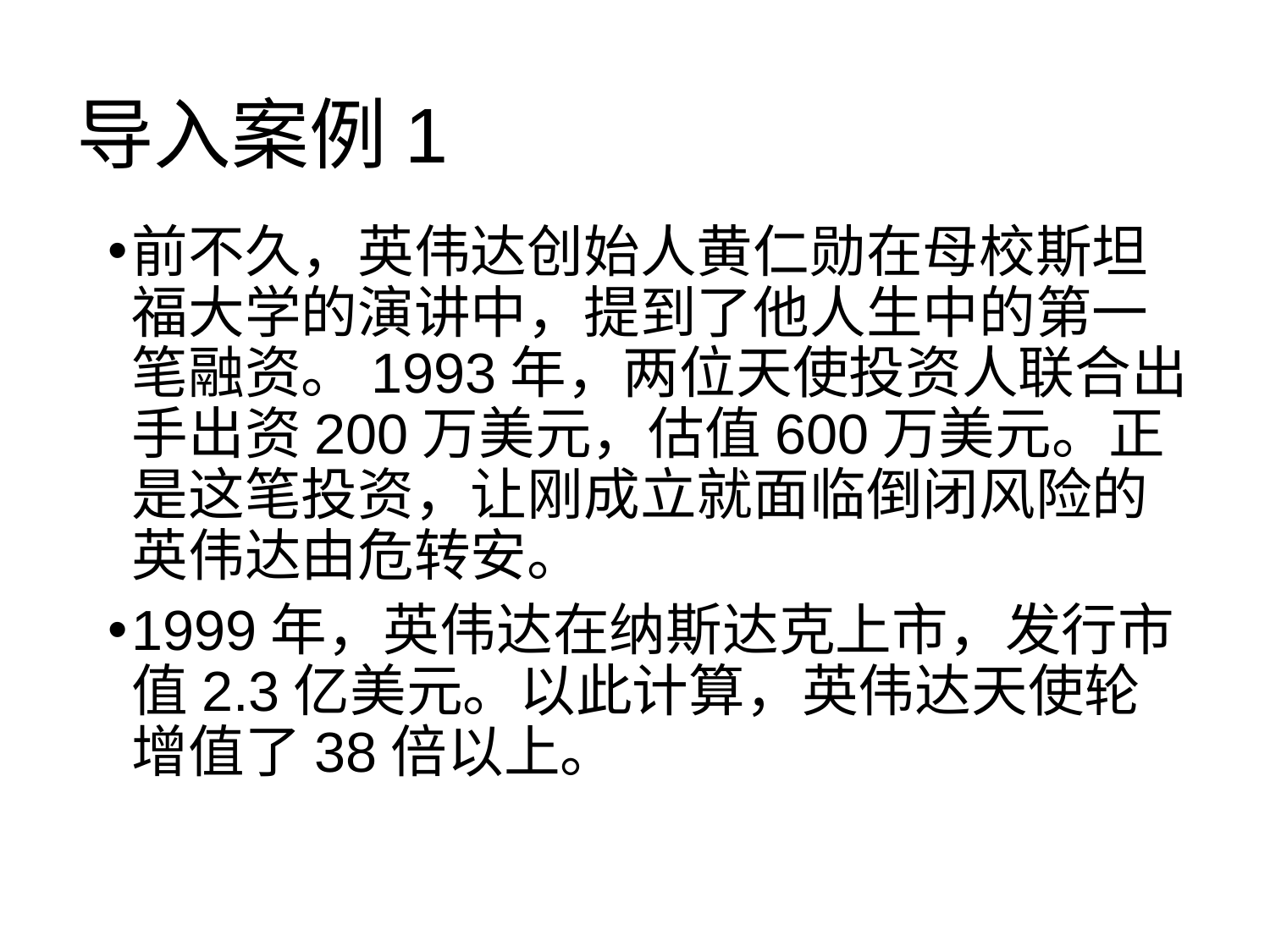

# 导入案例1
前不久，英伟达创始人黄仁勋在母校斯坦福大学的演讲中，提到了他人生中的第一笔融资。1993年，两位天使投资人联合出手出资200万美元，估值600万美元。正是这笔投资，让刚成立就面临倒闭风险的英伟达由危转安。
1999年，英伟达在纳斯达克上市，发行市值2.3亿美元。以此计算，英伟达天使轮增值了38倍以上。